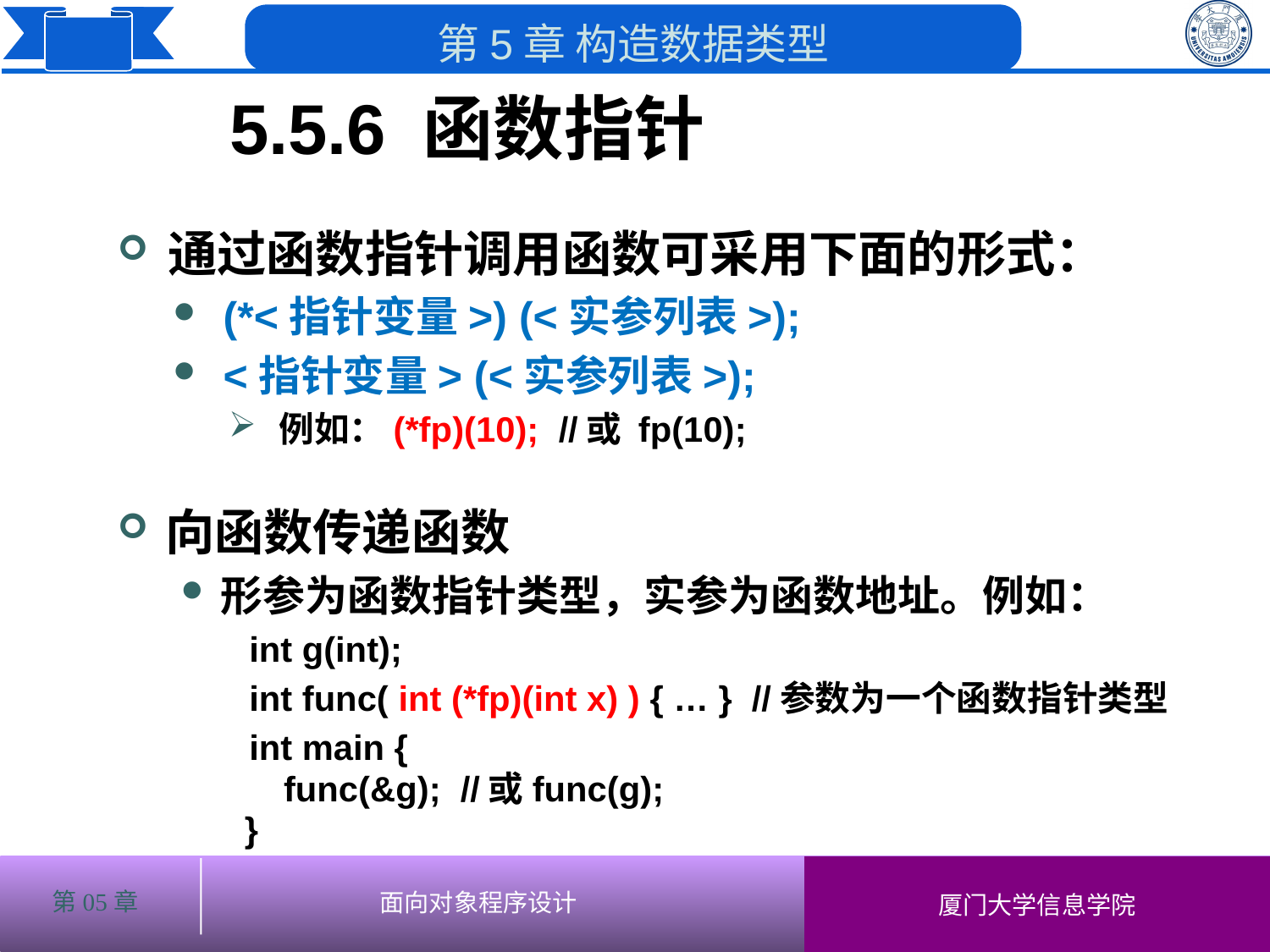

5.5.6 函数指针
通过函数指针调用函数可采用下面的形式：
(*<指针变量>) (<实参列表>);
<指针变量> (<实参列表>);
例如：(*fp)(10);  //或 fp(10);

向函数传递函数
形参为函数指针类型，实参为函数地址。例如：
       int g(int);
       int func( int (*fp)(int x) ) { … }  //参数为一个函数指针类型
       int main {
    func(&g);  //或func(g);
}
83